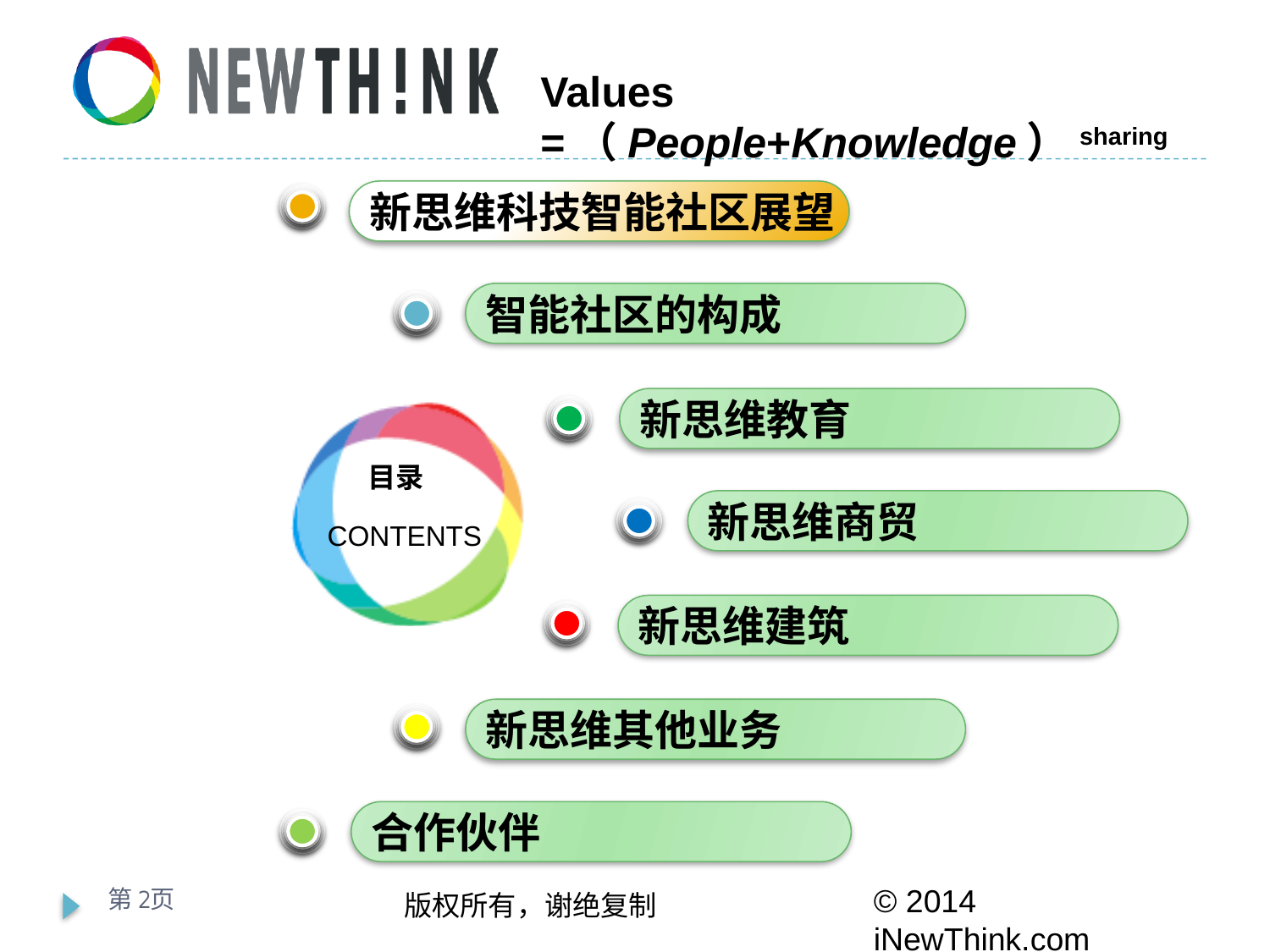

新思维科技智能社区展望

智能社区的构成

新思维教育

新思维商贸

新思维建筑

新思维其他业务

合作伙伴

第2页